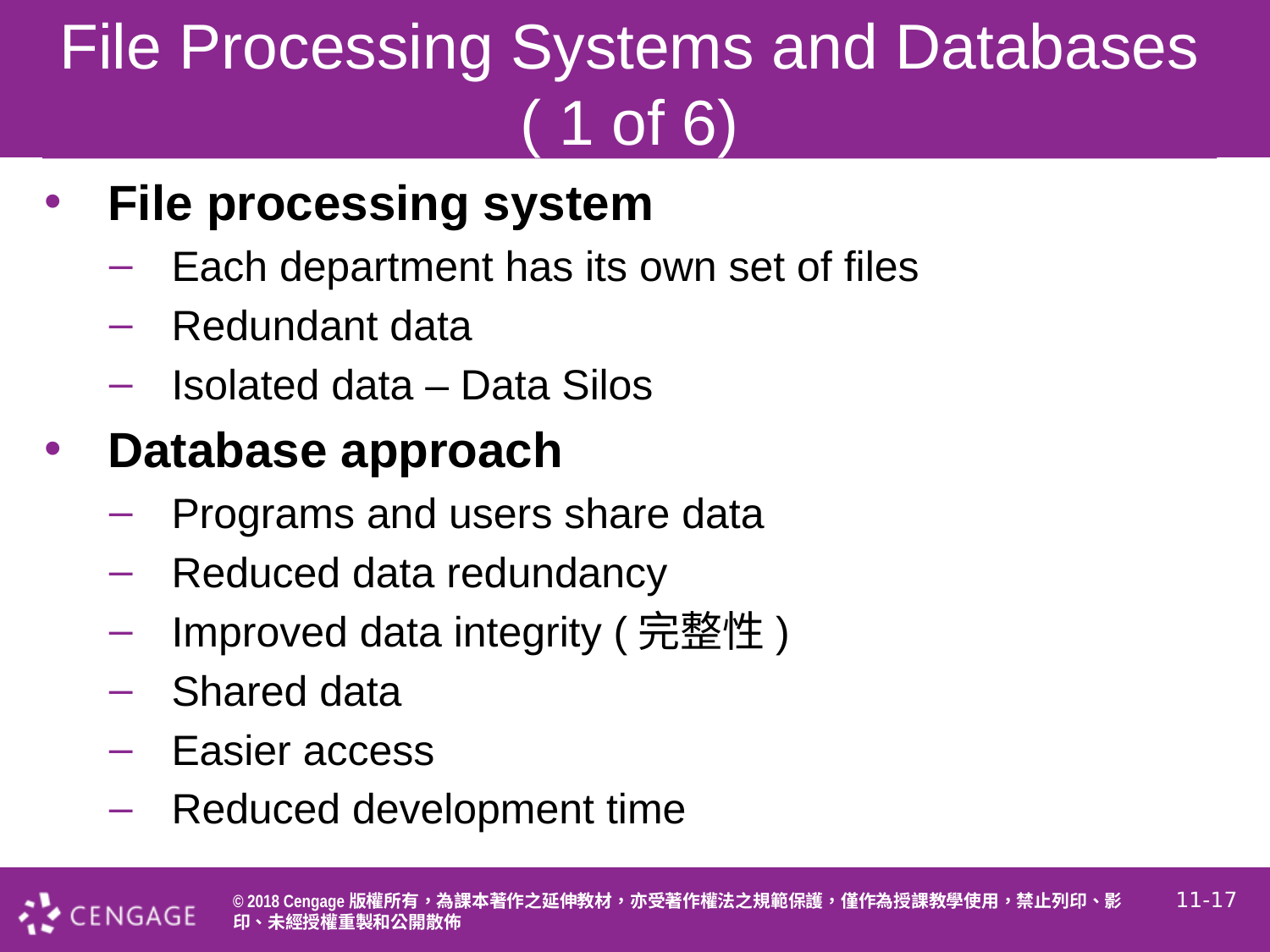

# File Processing Systems and Databases ( 1 of 6)
File processing system
Each department has its own set of files
Redundant data
Isolated data – Data Silos
Database approach
Programs and users share data
Reduced data redundancy
Improved data integrity (完整性)
Shared data
Easier access
Reduced development time